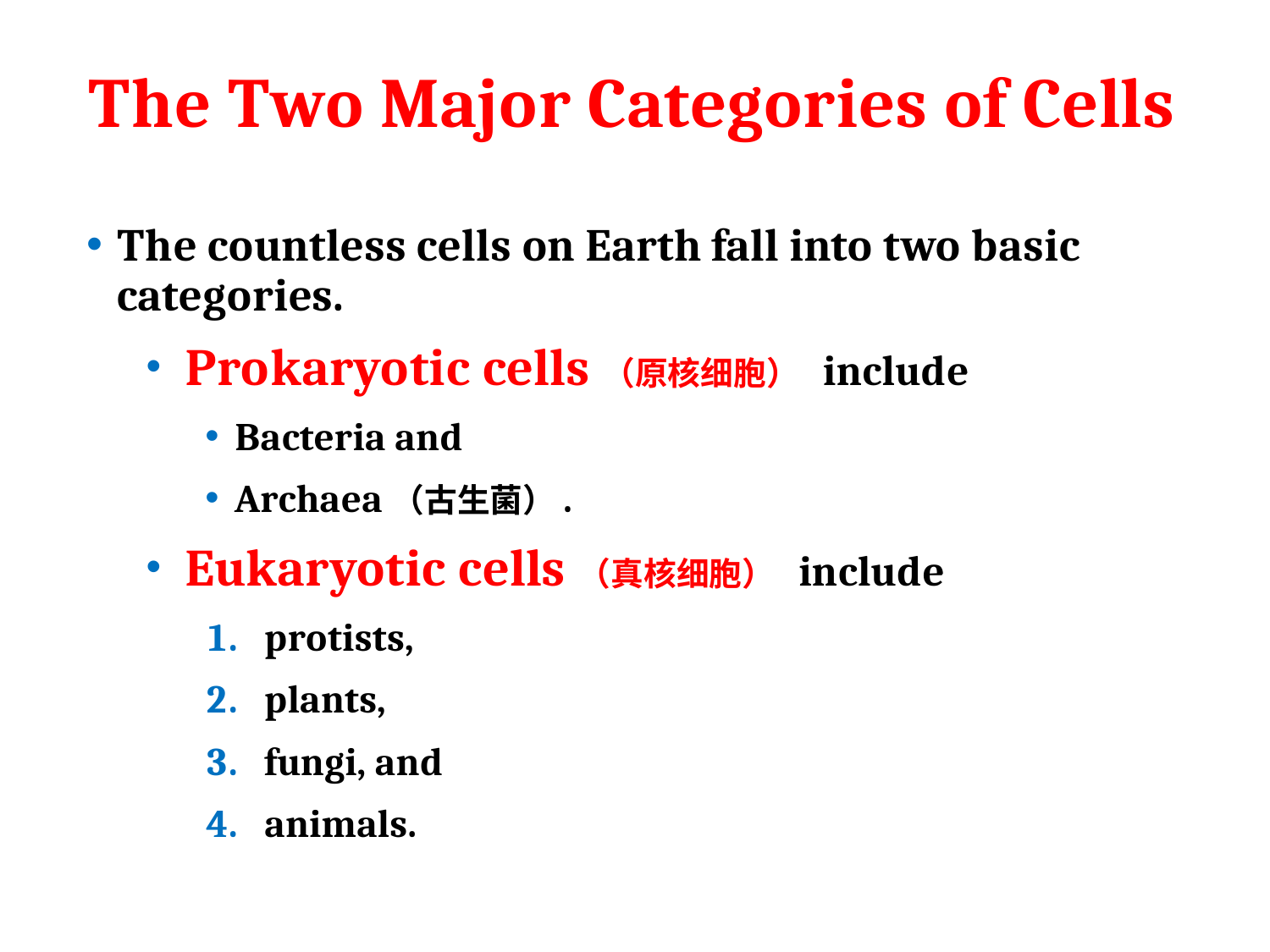

# The Two Major Categories of Cells
The countless cells on Earth fall into two basic categories.
 Prokaryotic cells（原核细胞） include
Bacteria and
Archaea（古生菌）.
 Eukaryotic cells（真核细胞） include
protists,
plants,
fungi, and
animals.